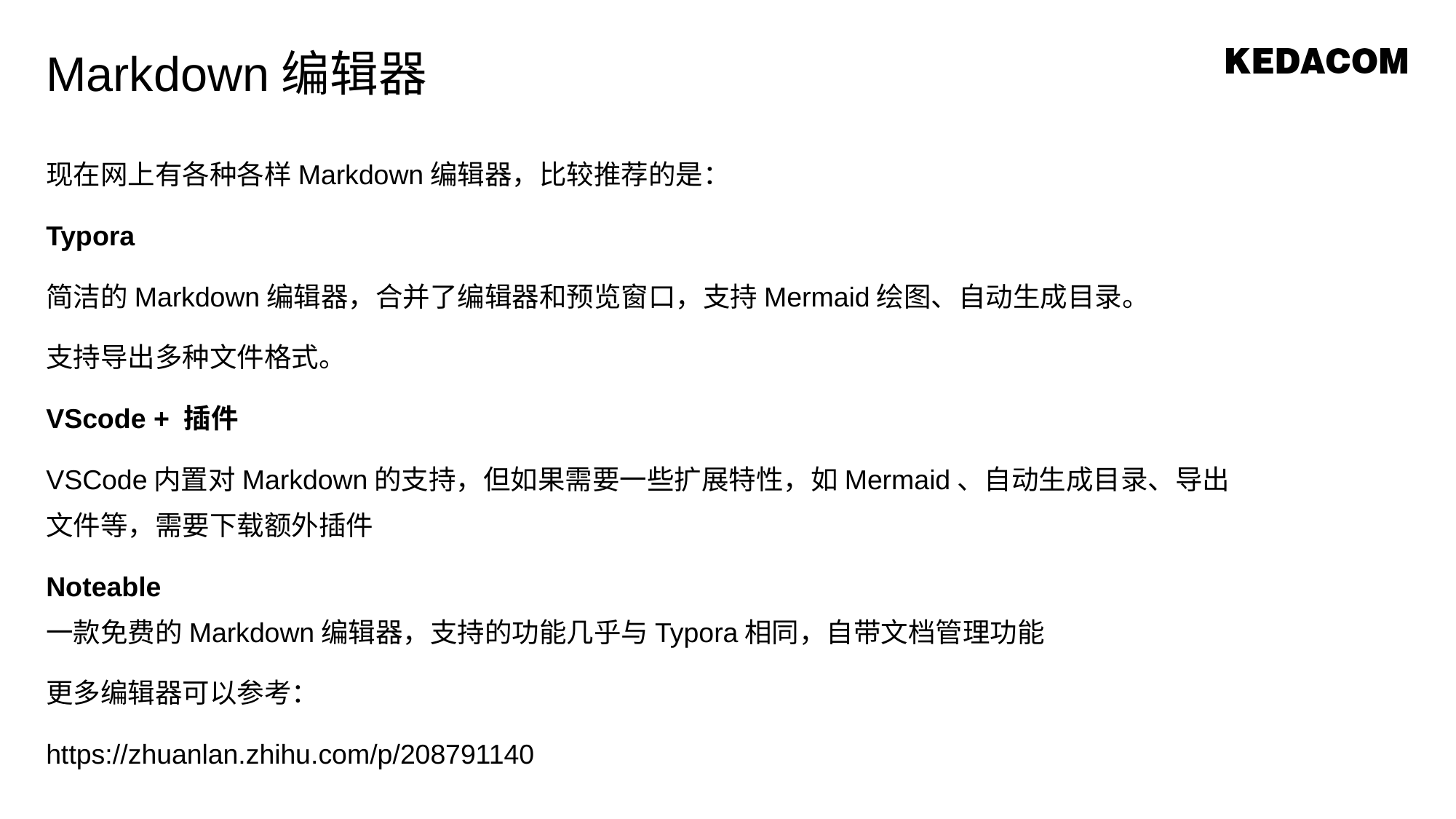

Markdown编辑器
现在网上有各种各样Markdown编辑器，比较推荐的是：
Typora
简洁的Markdown编辑器，合并了编辑器和预览窗口，支持Mermaid绘图、自动生成目录。
支持导出多种文件格式。
VScode + 插件
VSCode内置对Markdown的支持，但如果需要一些扩展特性，如Mermaid、自动生成目录、导出文件等，需要下载额外插件
Noteable
一款免费的Markdown编辑器，支持的功能几乎与Typora相同，自带文档管理功能
更多编辑器可以参考：
https://zhuanlan.zhihu.com/p/208791140